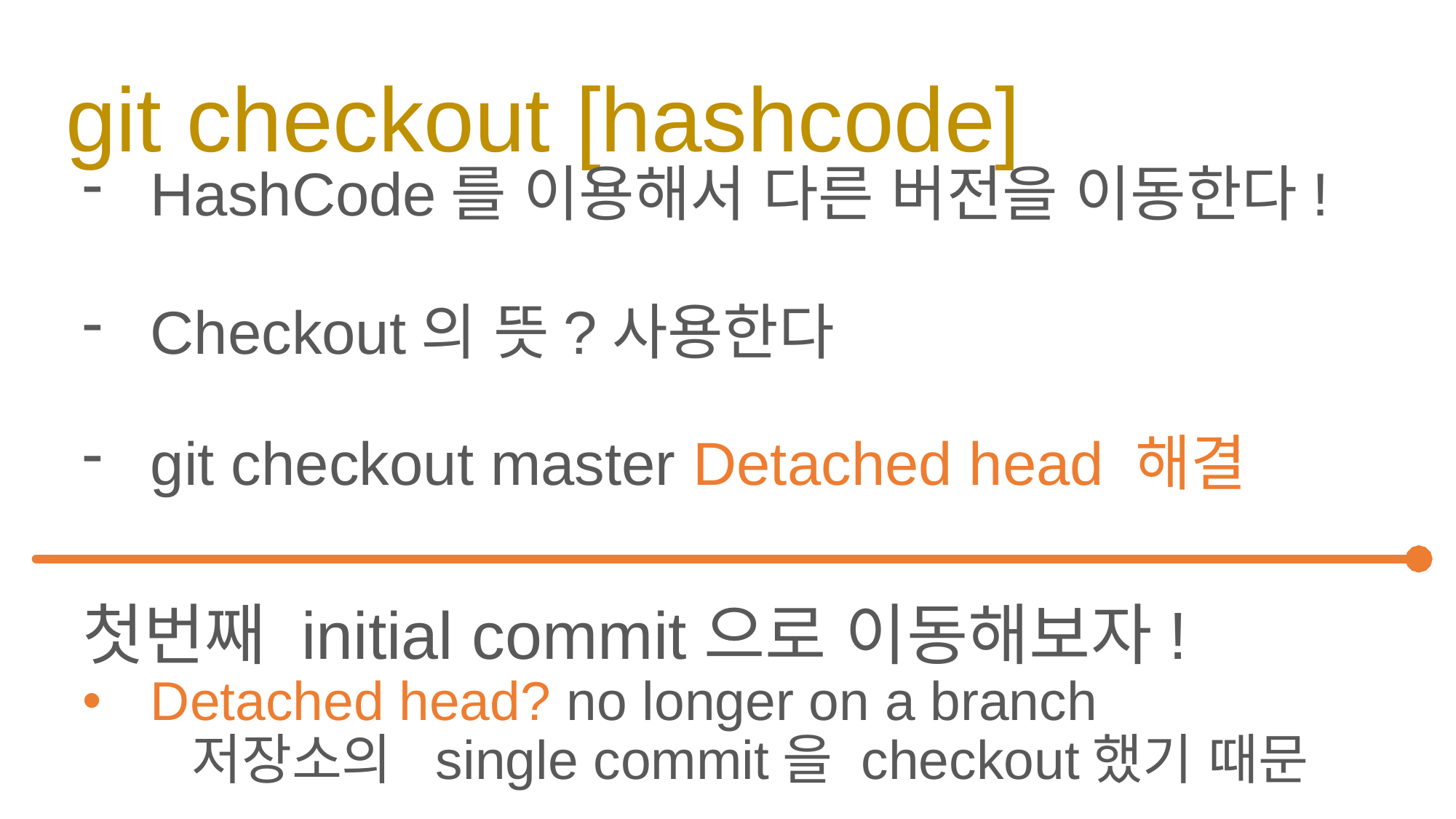

# git checkout [hashcode]
HashCode를 이용해서 다른 버전을 이동한다!
Checkout의 뜻?사용한다

git checkout master Detached head 해결

첫번째 initial commit으로 이동해보자!
Detached head? no longer on a branch
	저장소의  single commit을 checkout했기 때문